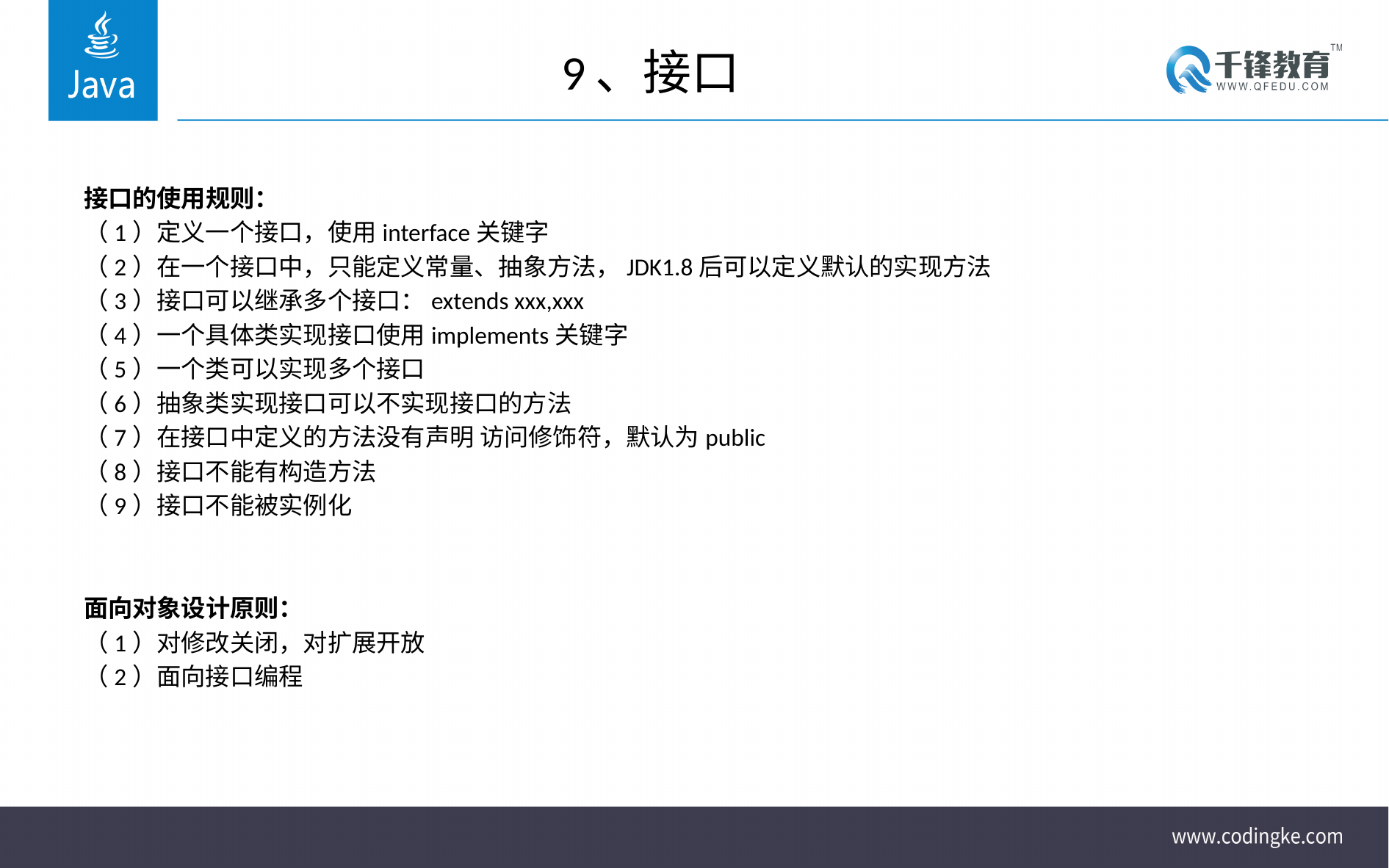

# 9、接口
接口的使用规则：
（1）定义一个接口，使用interface关键字
（2）在一个接口中，只能定义常量、抽象方法，JDK1.8后可以定义默认的实现方法
（3）接口可以继承多个接口：extends xxx,xxx
（4）一个具体类实现接口使用implements关键字
（5）一个类可以实现多个接口
（6）抽象类实现接口可以不实现接口的方法
（7）在接口中定义的方法没有声明 访问修饰符，默认为public
（8）接口不能有构造方法
（9）接口不能被实例化

面向对象设计原则：
（1）对修改关闭，对扩展开放
（2）面向接口编程